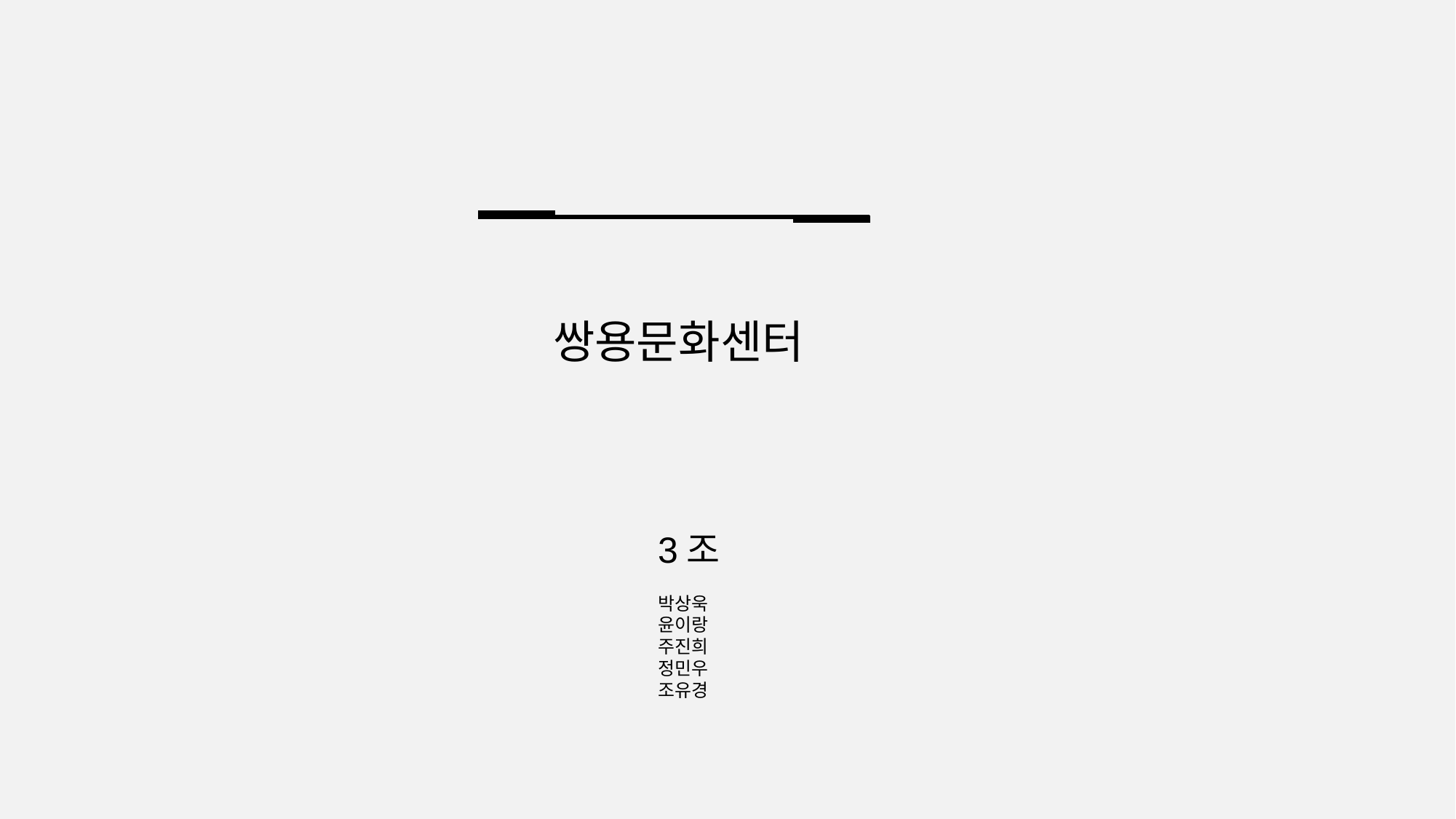

쌍용문화센터
3조

박상욱
윤이랑
주진희
정민우
조유경